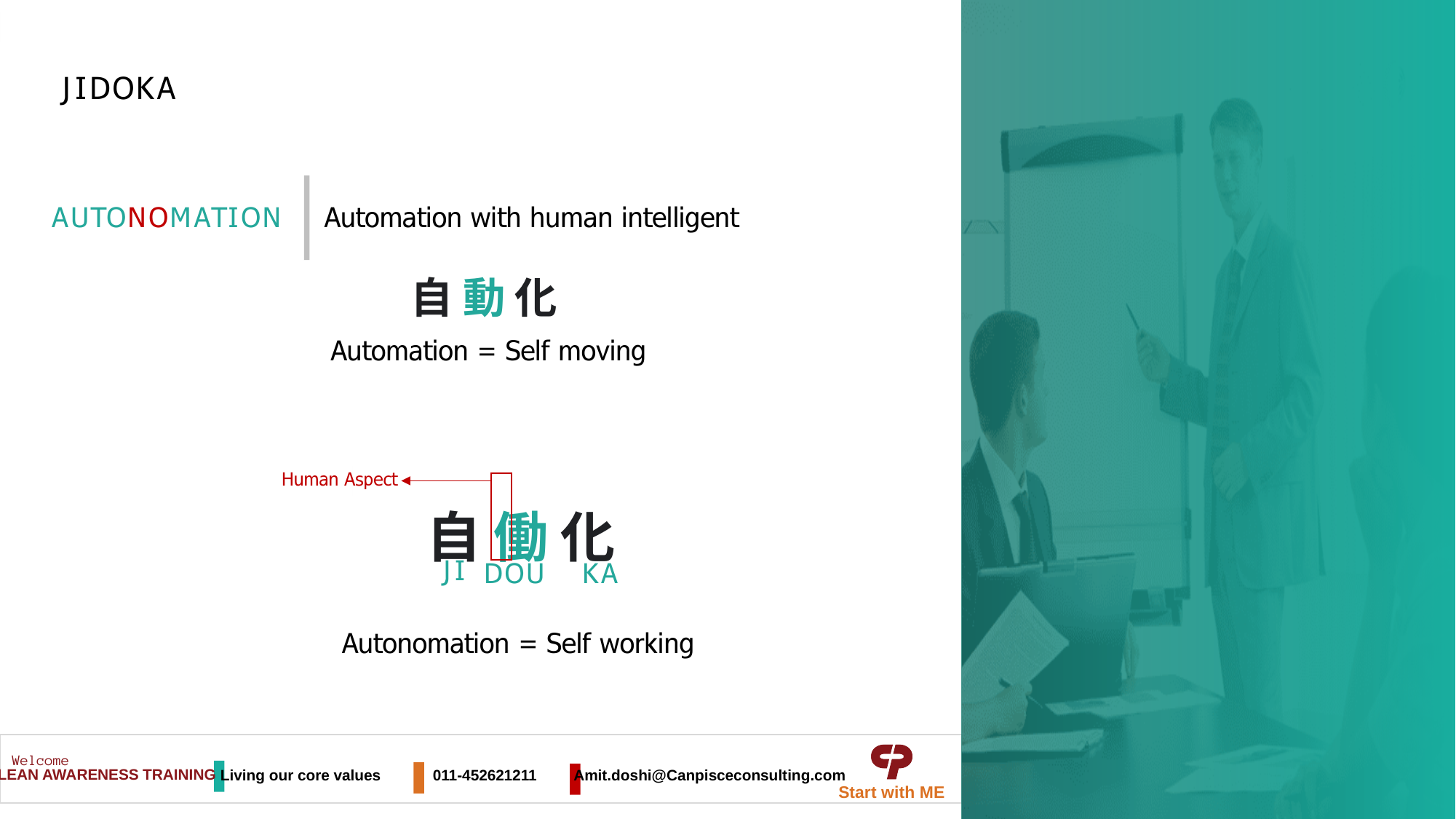

JIDOKA

AUTONOMATION
Automation with human intelligent
自 動 化
Automation = Self moving
Human Aspect

自 働 化
JI
DOU
KA
Autonomation = Self working